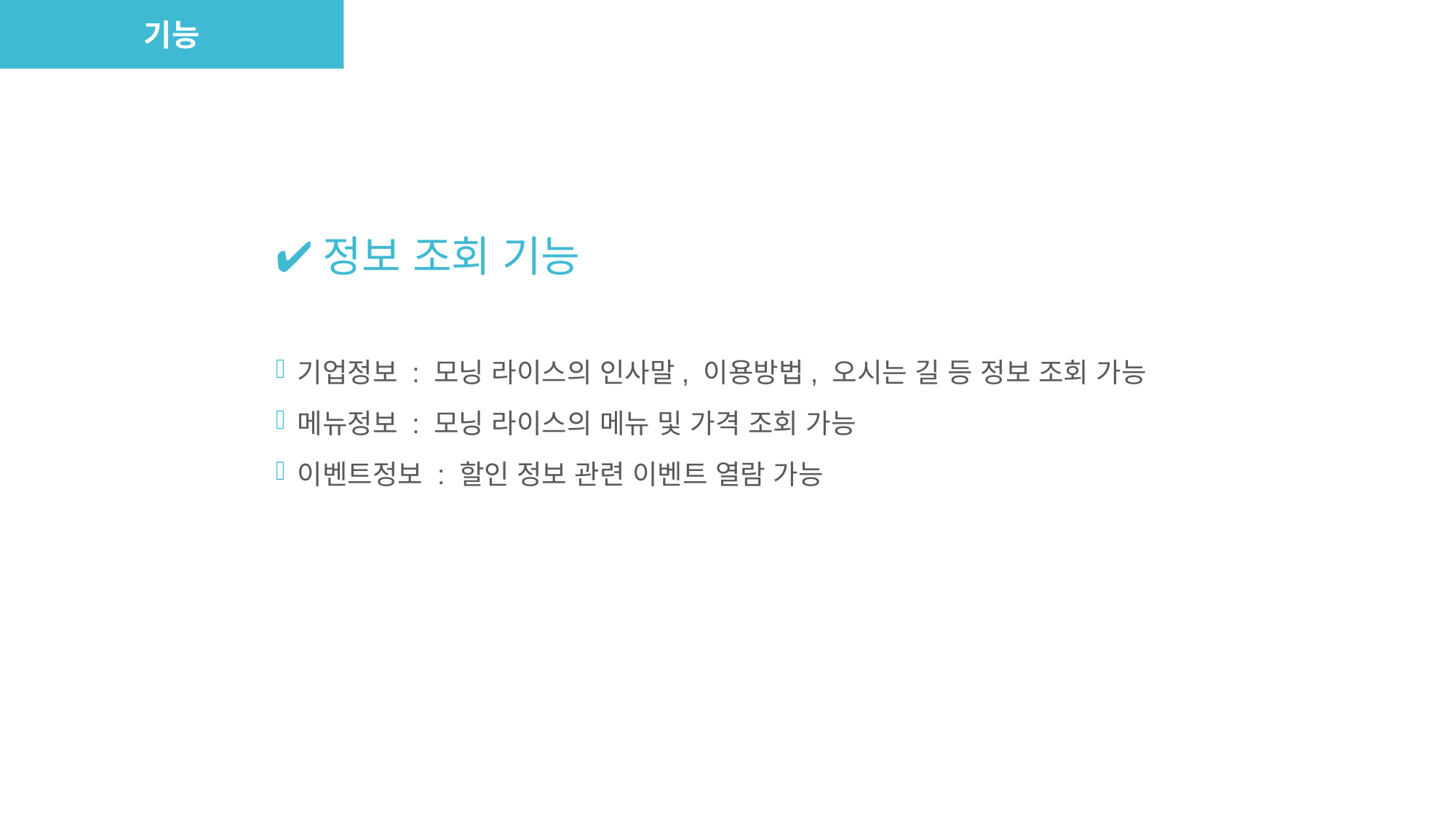

기능
✔정보 조회 기능

기업정보 : 모닝 라이스의 인사말, 이용방법, 오시는 길 등 정보 조회 가능
메뉴정보 : 모닝 라이스의 메뉴 및 가격 조회 가능
이벤트정보 : 할인 정보 관련 이벤트 열람 가능